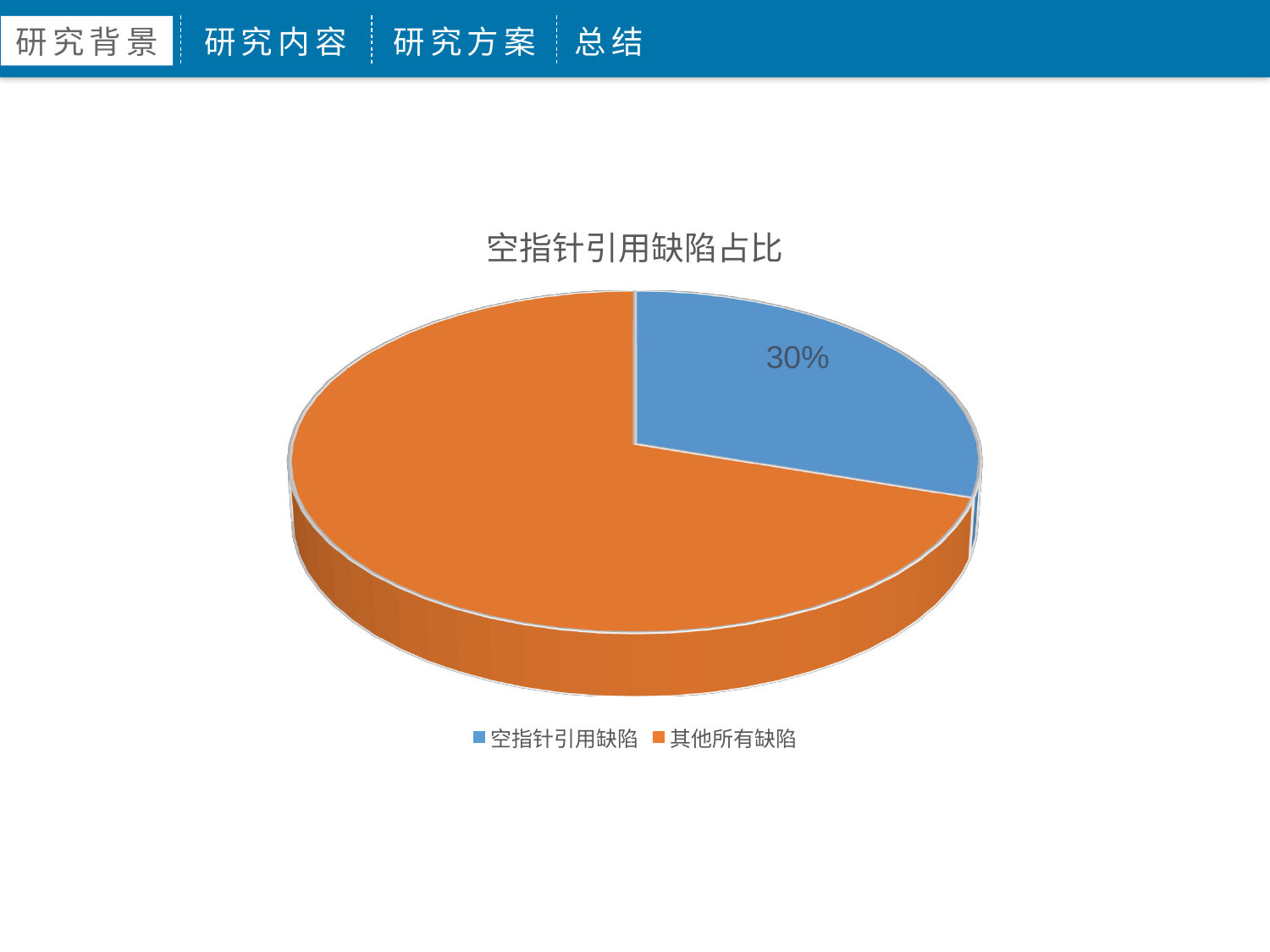

研究背景
研究内容
研究方案
总结

[unsupported chart]

30%